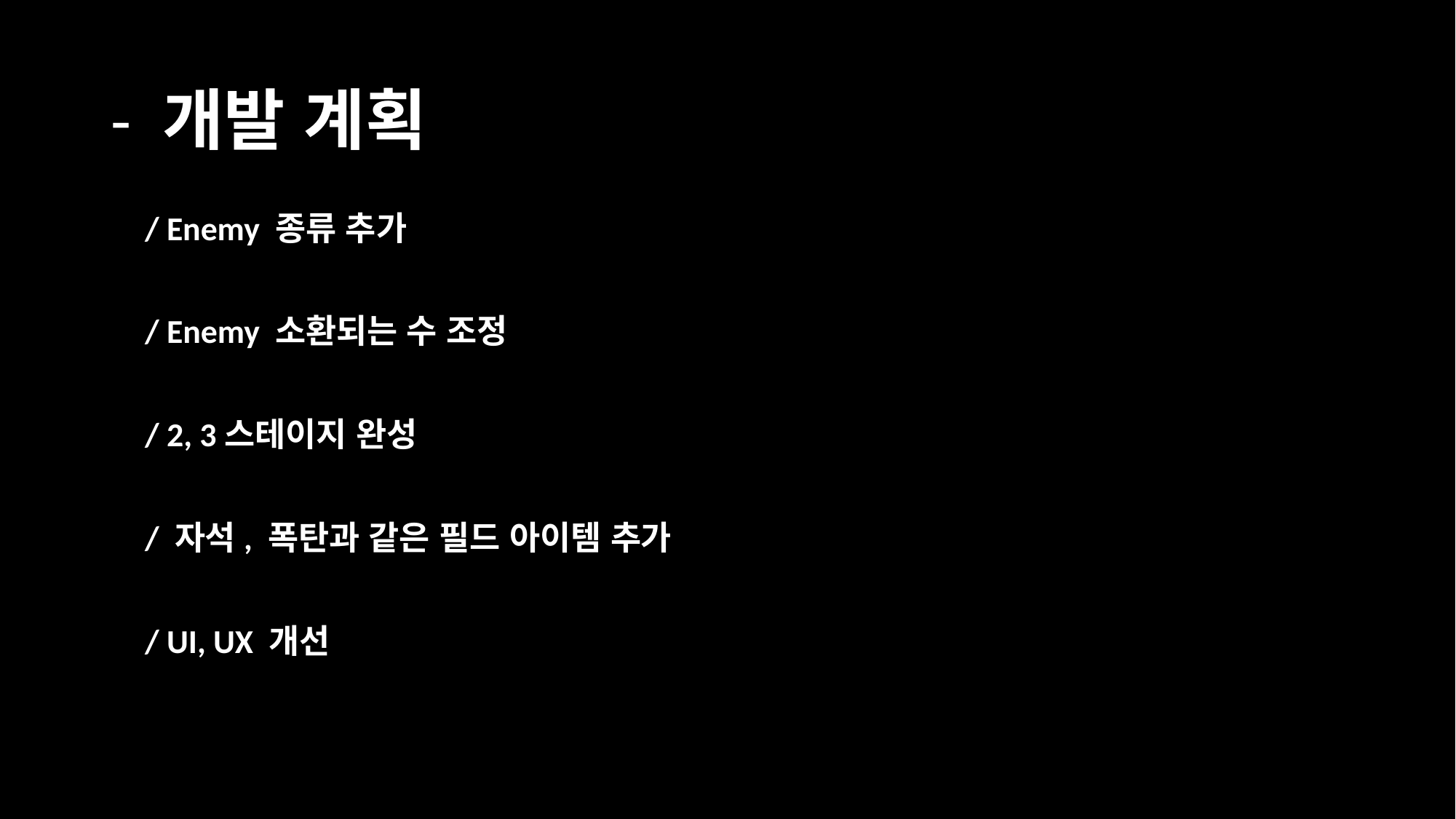

# - 개발 계획
/ Enemy 종류 추가
/ Enemy 소환되는 수 조정
/ 2, 3스테이지 완성
/ 자석, 폭탄과 같은 필드 아이템 추가
/ UI, UX 개선